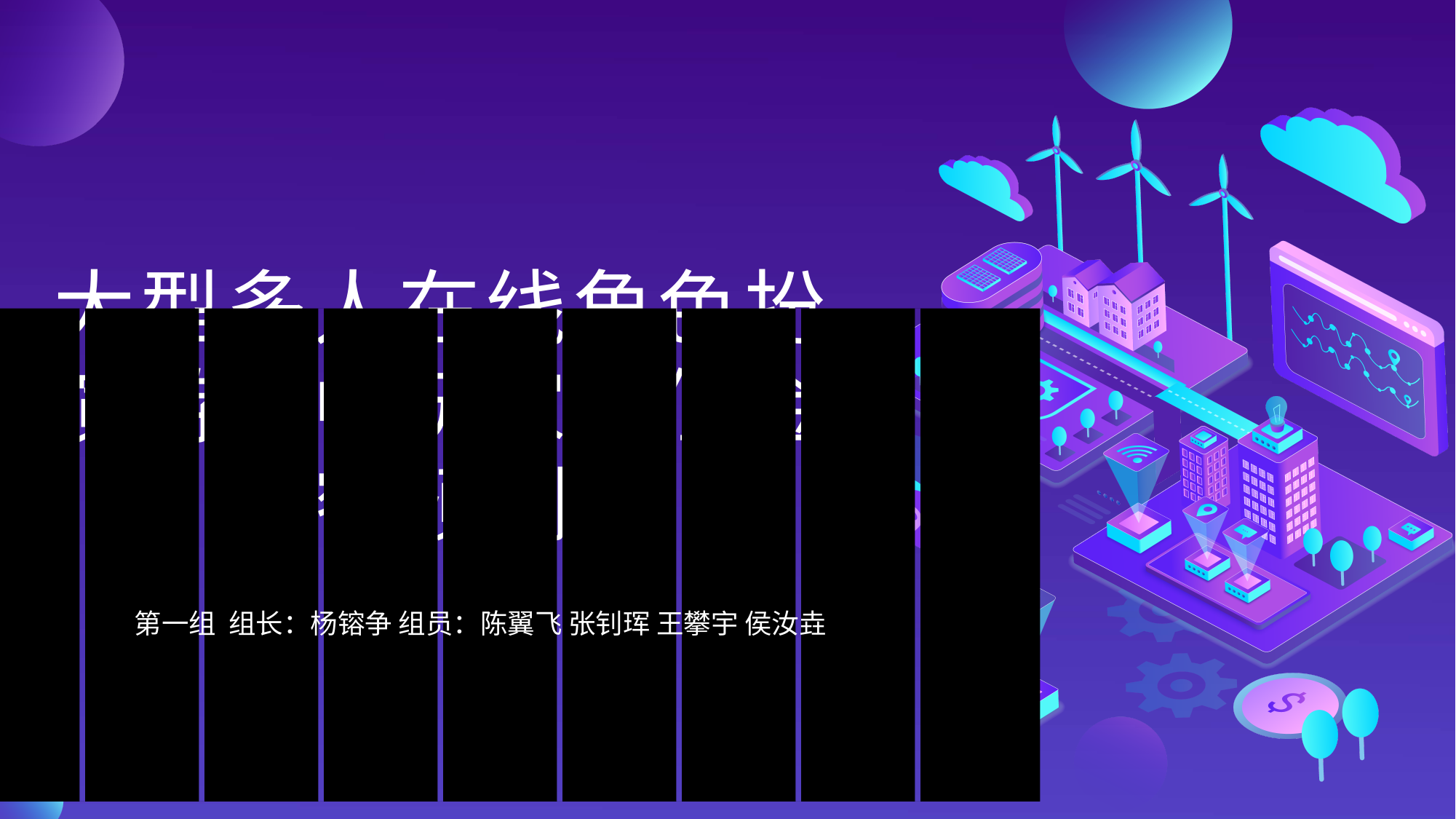

大型多人在线角色扮演游戏中玩家充值金额预测
__________
第一组  组长：杨镕争 组员：陈翼飞 张钊珲 王攀宇 侯汝垚